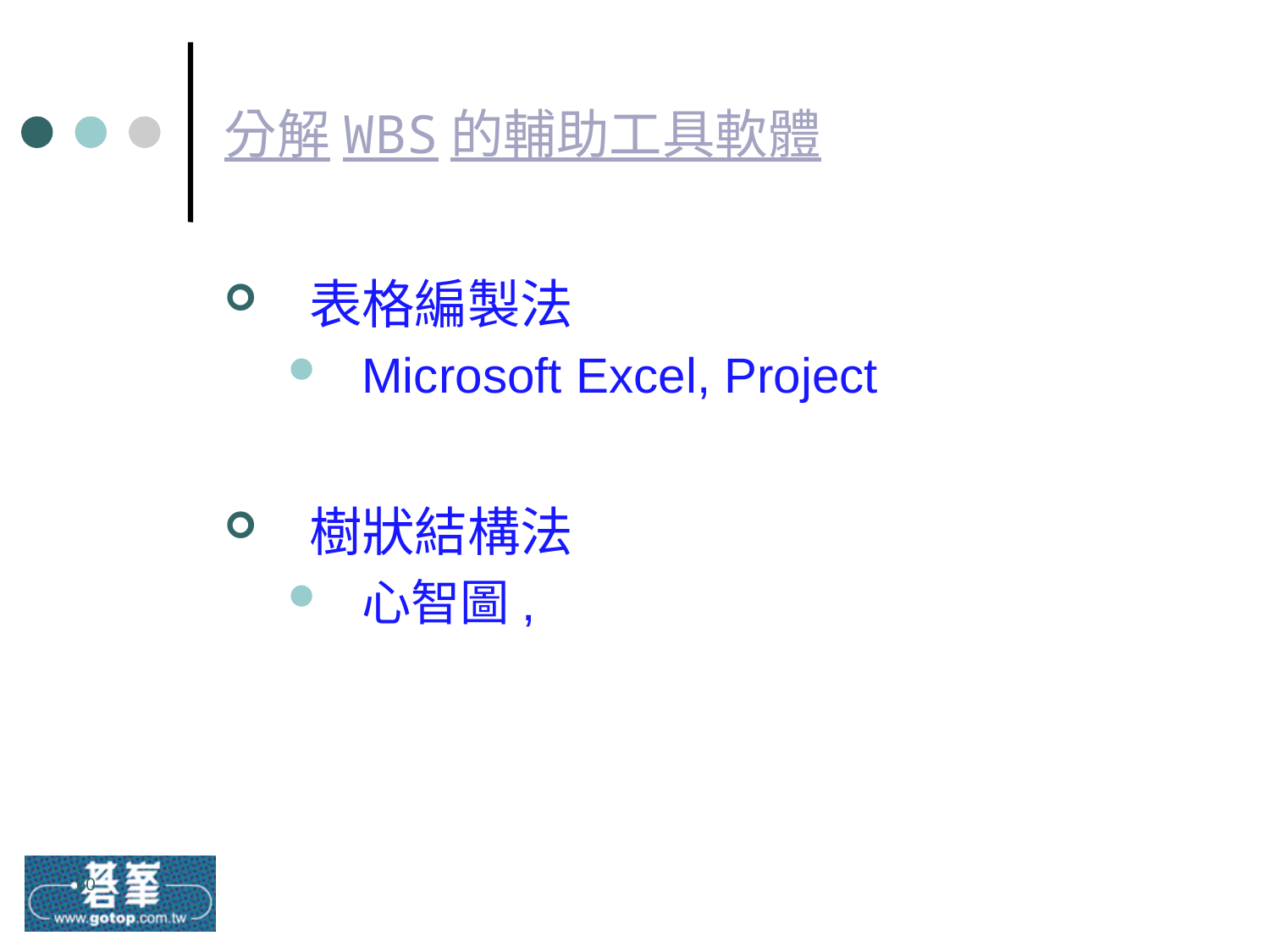

# 分解WBS的輔助工具軟體
表格編製法
Microsoft Excel, Project

樹狀結構法
心智圖,
60